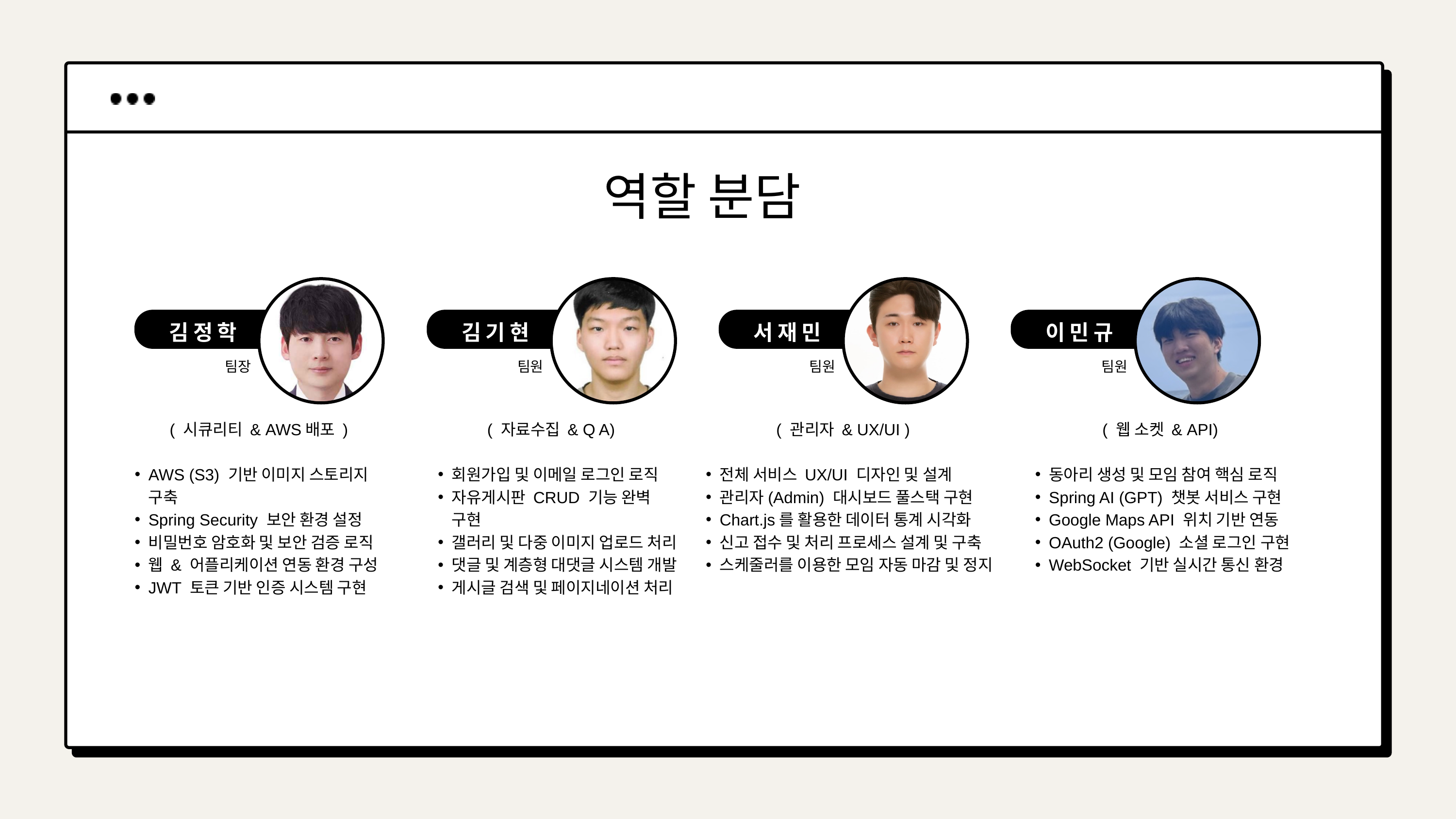

역할 분담

김정학
팀장

김기현
팀원

서재민
팀원

이민규
팀원
( 시큐리티 & AWS배포 )

AWS (S3) 기반 이미지 스토리지 구축
Spring Security 보안 환경 설정
비밀번호 암호화 및 보안 검증 로직
웹 & 어플리케이션 연동 환경 구성
JWT 토큰 기반 인증 시스템 구현
( 자료수집 & Q A)

회원가입 및 이메일 로그인 로직
자유게시판 CRUD 기능 완벽 구현
갤러리 및 다중 이미지 업로드 처리
댓글 및 계층형 대댓글 시스템 개발
게시글 검색 및 페이지네이션 처리
( 관리자 & UX/UI )

전체 서비스 UX/UI 디자인 및 설계
관리자(Admin) 대시보드 풀스택 구현
Chart.js를 활용한 데이터 통계 시각화
신고 접수 및 처리 프로세스 설계 및 구축
스케줄러를 이용한 모임 자동 마감 및 정지

( 웹 소켓 & API)

동아리 생성 및 모임 참여 핵심 로직
Spring AI (GPT) 챗봇 서비스 구현
Google Maps API 위치 기반 연동
OAuth2 (Google) 소셜 로그인 구현
WebSocket 기반 실시간 통신 환경